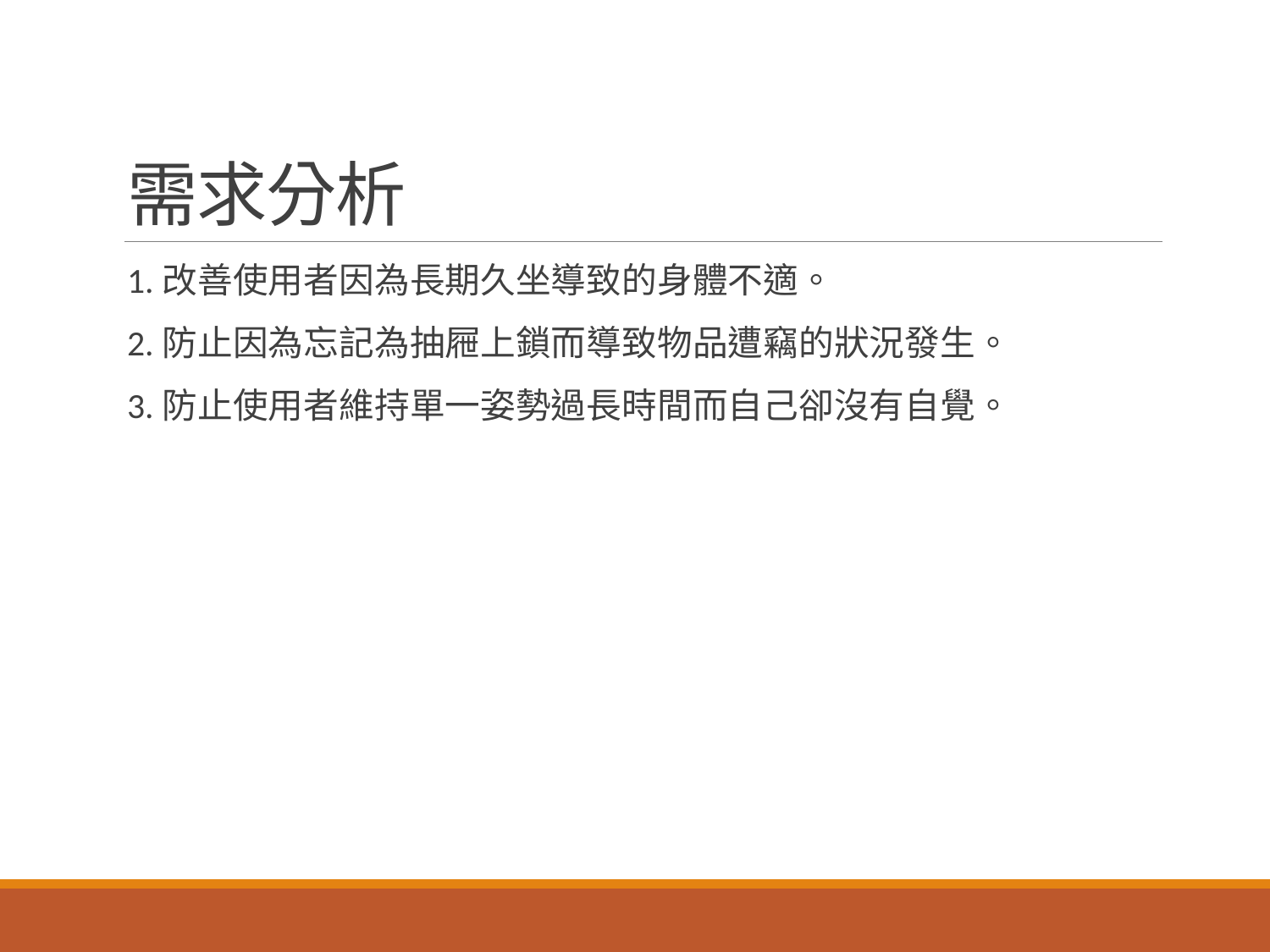

# 需求分析
1.改善使用者因為長期久坐導致的身體不適。
2.防止因為忘記為抽屜上鎖而導致物品遭竊的狀況發生。
3.防止使用者維持單一姿勢過長時間而自己卻沒有自覺。